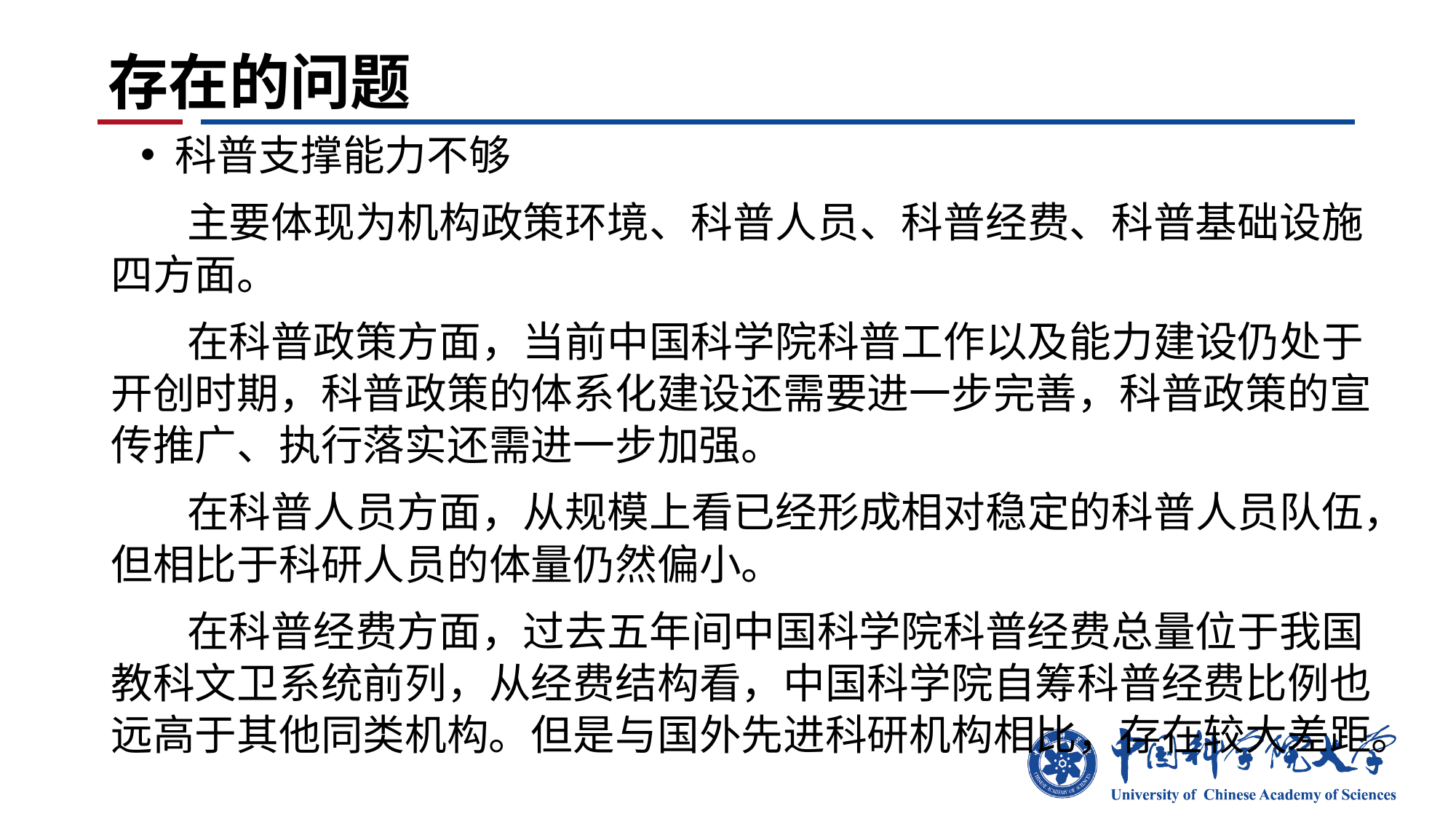

# 存在的问题
 科普支撑能力不够
       主要体现为机构政策环境、科普人员、科普经费、科普基础设施四方面。
       在科普政策方面，当前中国科学院科普工作以及能力建设仍处于开创时期，科普政策的体系化建设还需要进一步完善，科普政策的宣传推广、执行落实还需进一步加强。
       在科普人员方面，从规模上看已经形成相对稳定的科普人员队伍，但相比于科研人员的体量仍然偏小。
       在科普经费方面，过去五年间中国科学院科普经费总量位于我国教科文卫系统前列，从经费结构看，中国科学院自筹科普经费比例也远高于其他同类机构。但是与国外先进科研机构相比，存在较大差距。